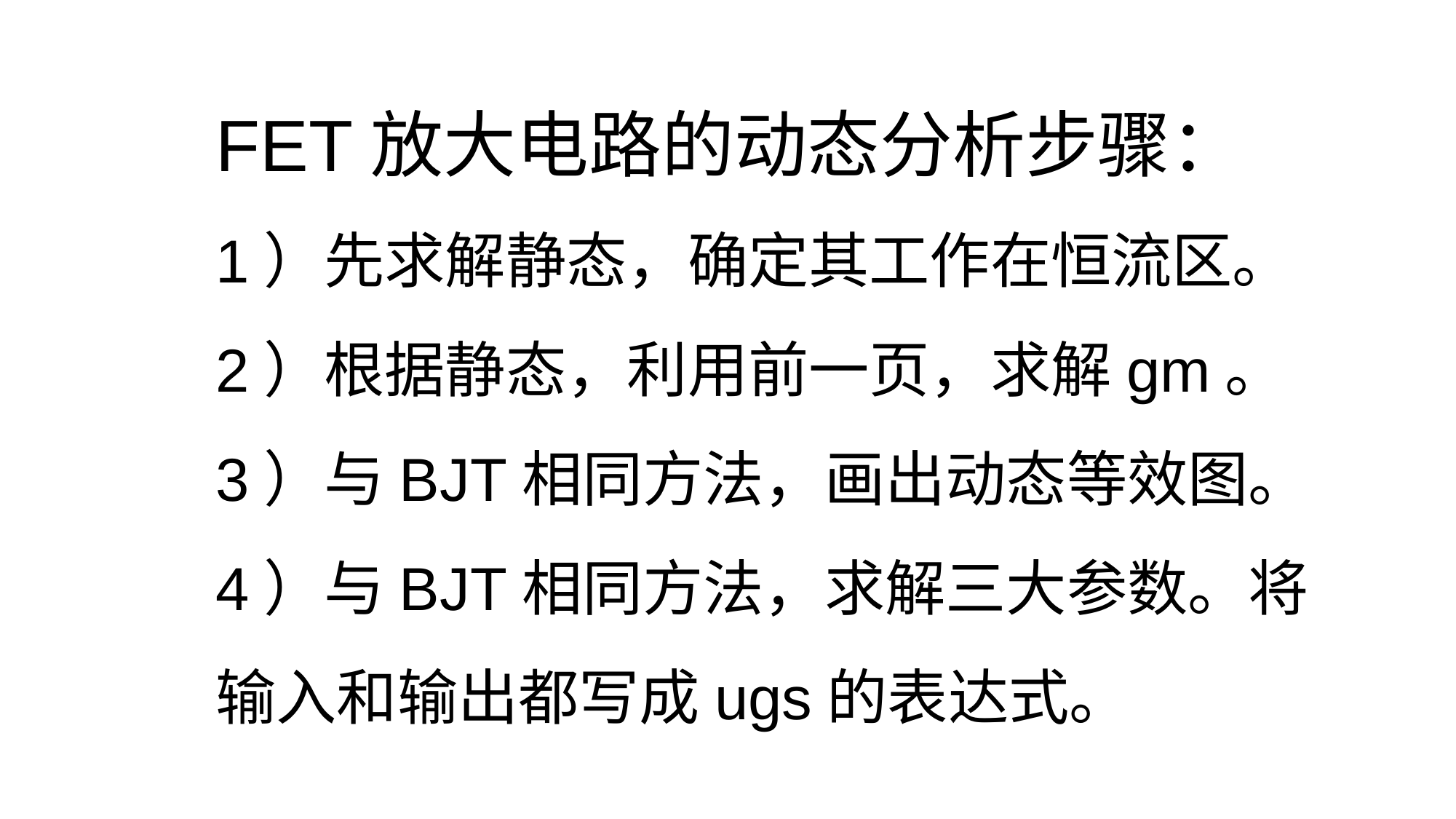

FET放大电路的动态分析步骤：
1）先求解静态，确定其工作在恒流区。
2）根据静态，利用前一页，求解gm。
3）与BJT相同方法，画出动态等效图。4）与BJT相同方法，求解三大参数。将输入和输出都写成ugs的表达式。